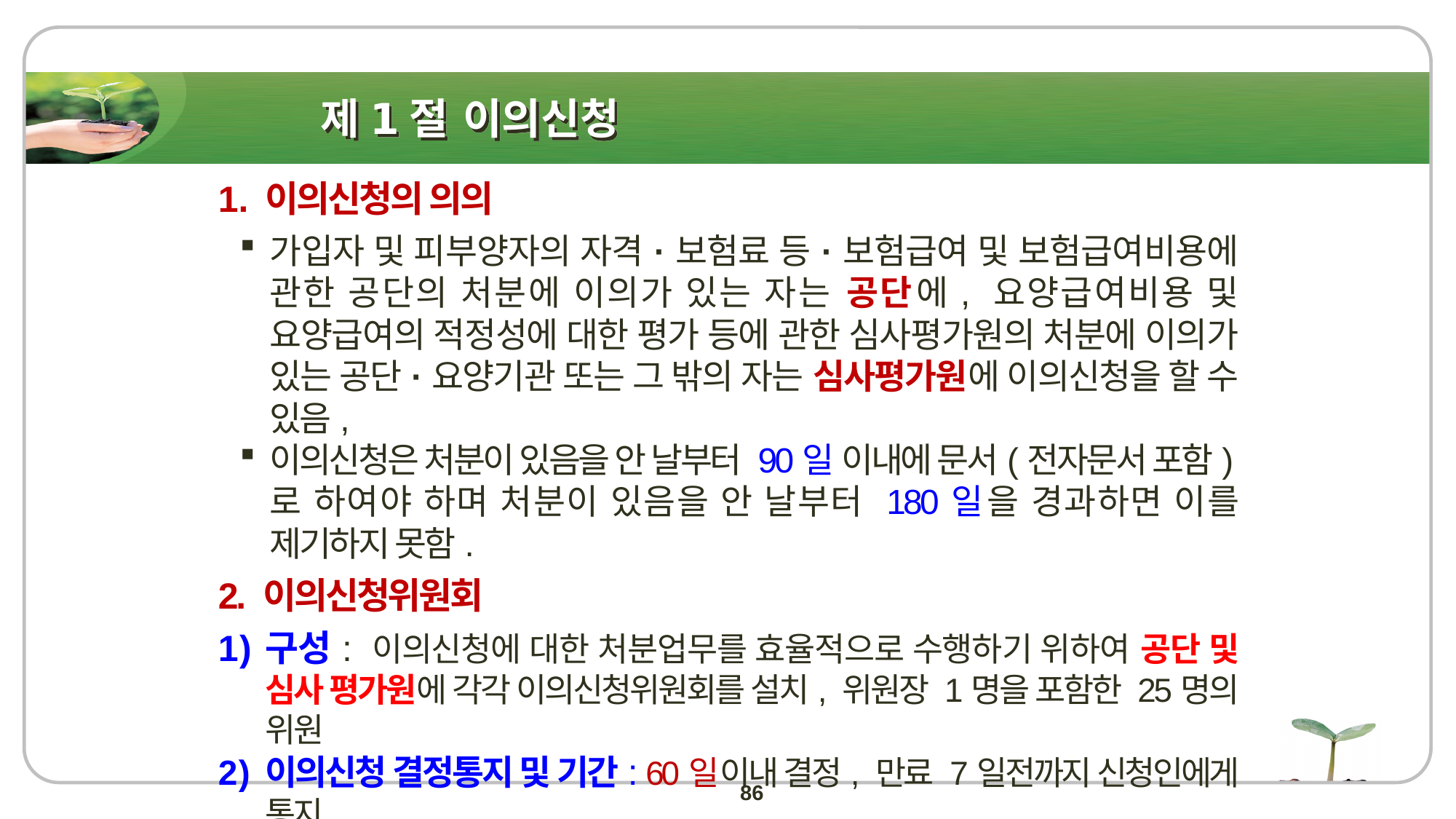

# 제1절 이의신청
1. 이의신청의 의의
가입자 및 피부양자의 자격·보험료 등·보험급여 및 보험급여비용에 관한 공단의 처분에 이의가 있는 자는 공단에, 요양급여비용 및 요양급여의 적정성에 대한 평가 등에 관한 심사평가원의 처분에 이의가 있는 공단·요양기관 또는 그 밖의 자는 심사평가원에 이의신청을 할 수 있음,
이의신청은 처분이 있음을 안 날부터 90일 이내에 문서(전자문서 포함)로 하여야 하며 처분이 있음을 안 날부터 180일을 경과하면 이를 제기하지 못함.
2. 이의신청위원회
구성: 이의신청에 대한 처분업무를 효율적으로 수행하기 위하여 공단 및 심사 평가원에 각각 이의신청위원회를 설치, 위원장 1명을 포함한 25명의 위원
이의신청 결정통지 및 기간: 60일이내 결정, 만료 7일전까지 신청인에게 통지
86